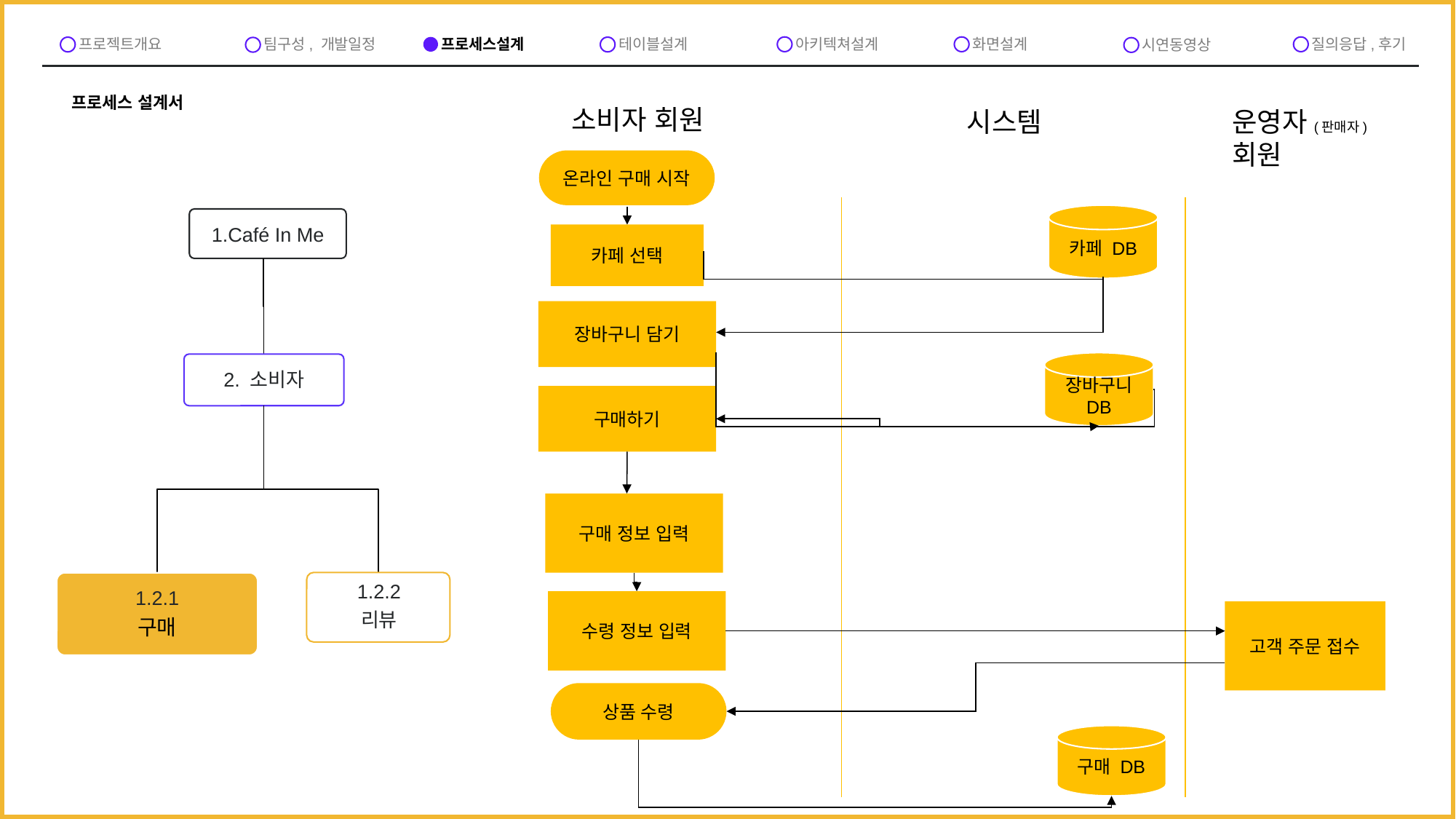

프로세스설계
아키텍쳐설계
화면설계
질의응답,후기
프로젝트개요
테이블설계
팀구성, 개발일정
시연동영상

프로세스 설계서
소비자 회원
시스템
운영자(판매자) 회원
온라인 구매 시작
카페 DB

1.Café In Me

2. 소비자

1.2.1
구매
1.2.2
리뷰
카페 선택
장바구니 담기
장바구니 DB
구매하기
구매 정보 입력
수령 정보 입력
고객 주문 접수
상품 수령
구매 DB